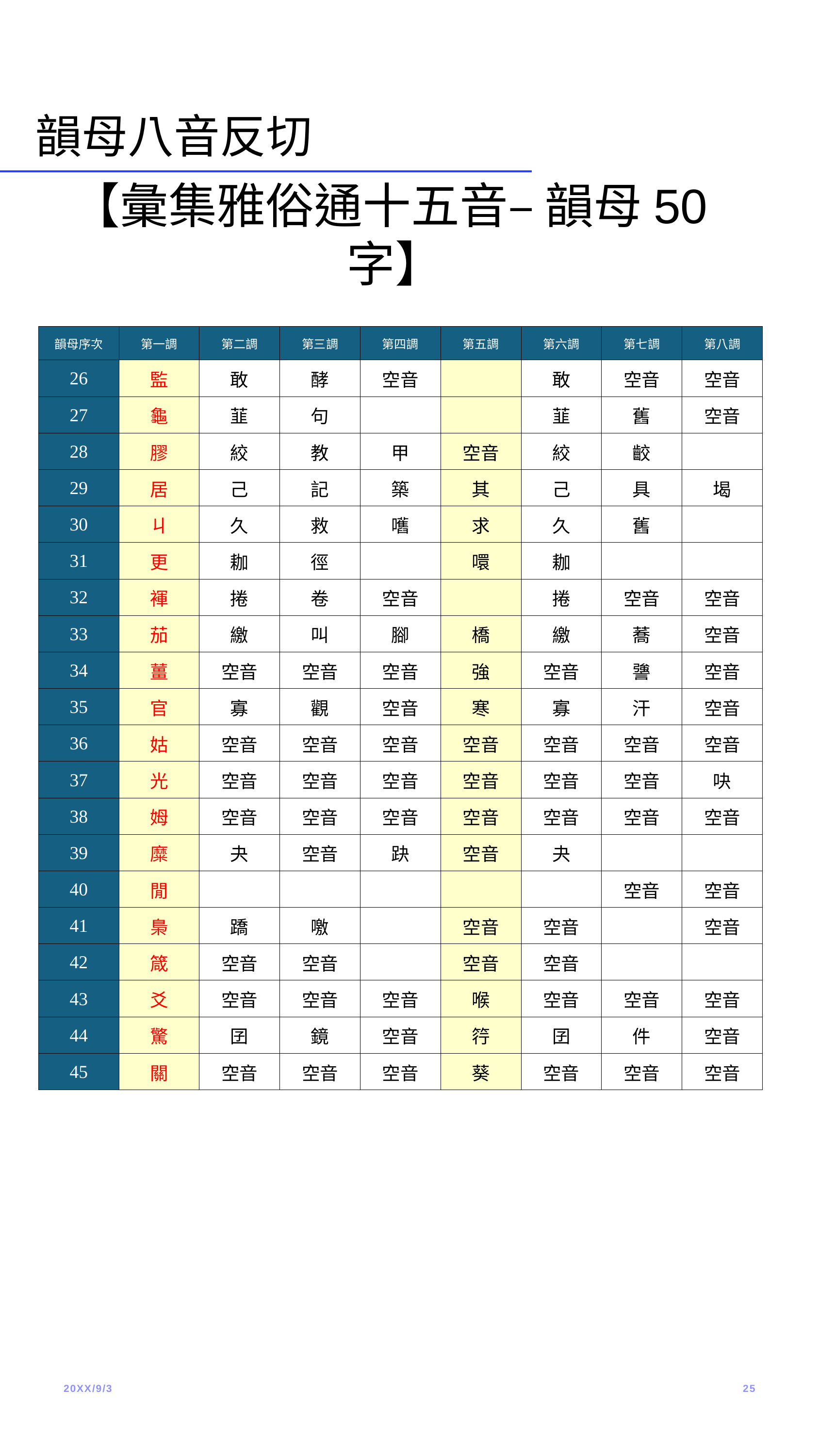

# 韻母八音反切
【彙集雅俗通十五音– 韻母50字】
| 韻母序次 | 第一調 | 第二調 | 第三調 | 第四調 | 第五調 | 第六調 | 第七調 | 第八調 |
| --- | --- | --- | --- | --- | --- | --- | --- | --- |
| 26 | 監 | 敢 | 酵 | 空音 |  | 敢 | 空音 | 空音 |
| 27 | 龜 | 韮 | 句 |  |  | 韮 | 舊 | 空音 |
| 28 | 膠 | 絞 | 教 | 甲 | 空音 | 絞 | 齩 |  |
| 29 | 居 | 己 | 記 | 築 | 其 | 己 | 具 | 堨 |
| 30 | ㄐ | 久 | 救 | 嚿 | 求 | 久 | 舊 |  |
| 31 | 更 | 耞 | 徑 |  | 噮 | 耞 |  |  |
| 32 | 褌 | 捲 | 卷 | 空音 |  | 捲 | 空音 | 空音 |
| 33 | 茄 | 繳 | 叫 | 腳 | 橋 | 繳 | 蕎 | 空音 |
| 34 | 薑 | 空音 | 空音 | 空音 | 強 | 空音 | 謽 | 空音 |
| 35 | 官 | 寡 | 觀 | 空音 | 寒 | 寡 | 汗 | 空音 |
| 36 | 姑 | 空音 | 空音 | 空音 | 空音 | 空音 | 空音 | 空音 |
| 37 | 光 | 空音 | 空音 | 空音 | 空音 | 空音 | 空音 | 吷 |
| 38 | 姆 | 空音 | 空音 | 空音 | 空音 | 空音 | 空音 | 空音 |
| 39 | 糜 | 夬 | 空音 | 趹 | 空音 | 夬 |  |  |
| 40 | 閒 |  |  |  |  |  | 空音 | 空音 |
| 41 | 梟 | 蹻 | 噭 |  | 空音 | 空音 |  | 空音 |
| 42 | 箴 | 空音 | 空音 |  | 空音 | 空音 |  |  |
| 43 | 爻 | 空音 | 空音 | 空音 | 喉 | 空音 | 空音 | 空音 |
| 44 | 驚 | 囝 | 鏡 | 空音 | 筕 | 囝 | 件 | 空音 |
| 45 | 關 | 空音 | 空音 | 空音 | 葵 | 空音 | 空音 | 空音 |
20XX/9/3
25